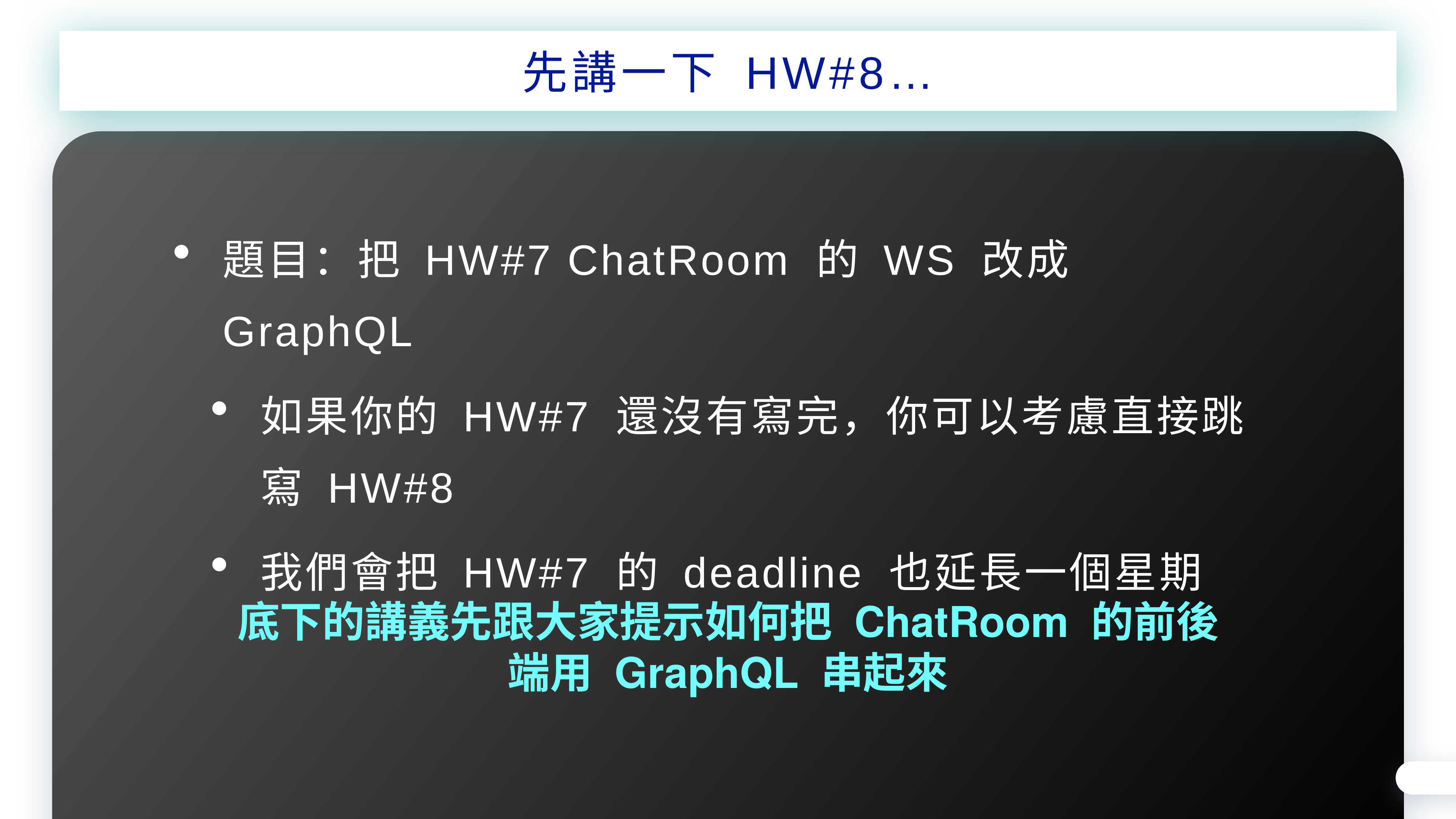

先講一下 HW#8…
題目：把 HW#7 ChatRoom 的 WS 改成 GraphQL
如果你的 HW#7 還沒有寫完，你可以考慮直接跳寫 HW#8
我們會把 HW#7 的 deadline 也延長一個星期
底下的講義先跟大家提示如何把 ChatRoom 的前後端用 GraphQL 串起來
3